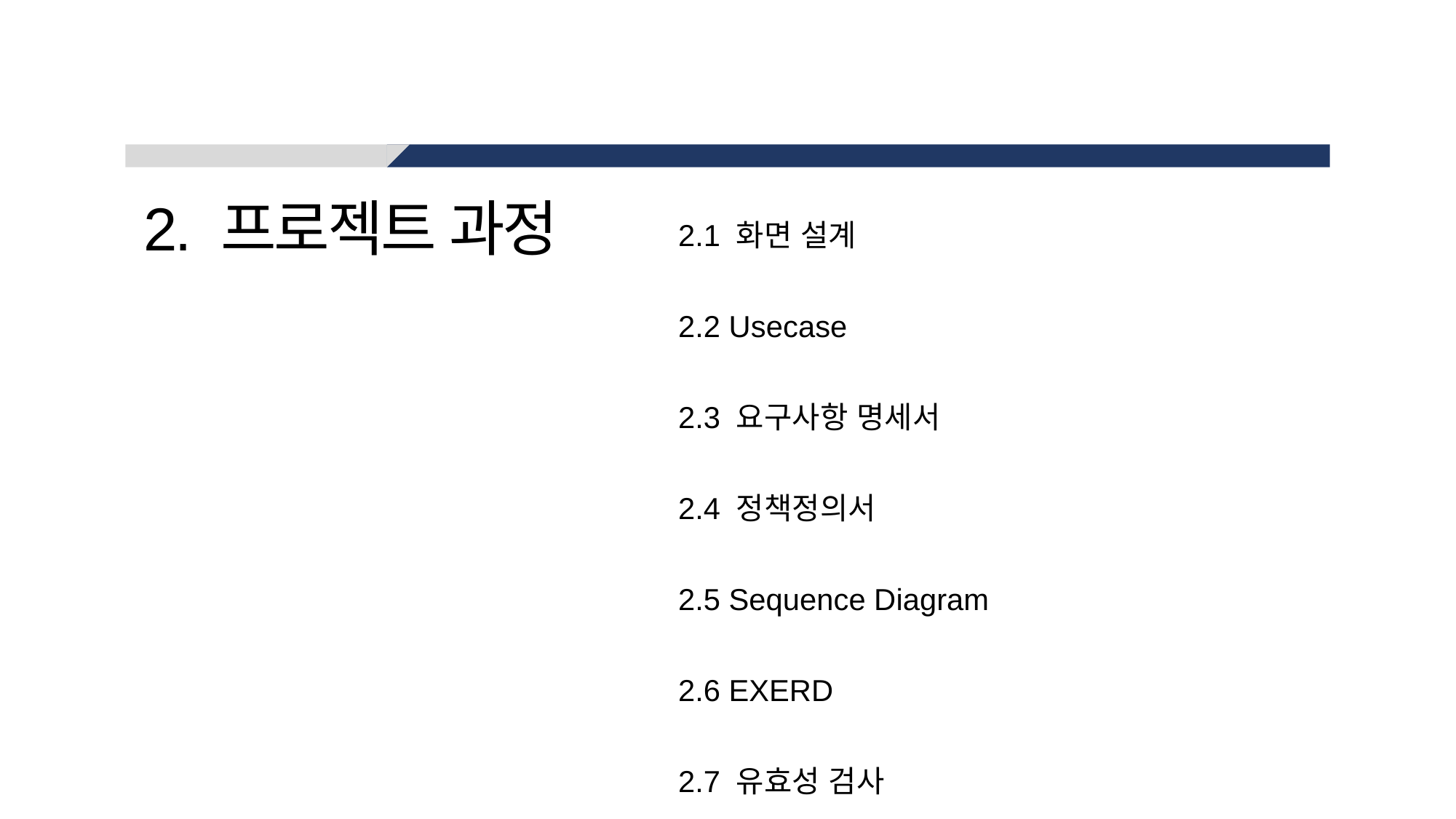

2.1 화면 설계
2.2 Usecase
2.3 요구사항 명세서
2.4 정책정의서
2.5 Sequence Diagram
2.6 EXERD
2.7 유효성 검사
2. 프로젝트 과정